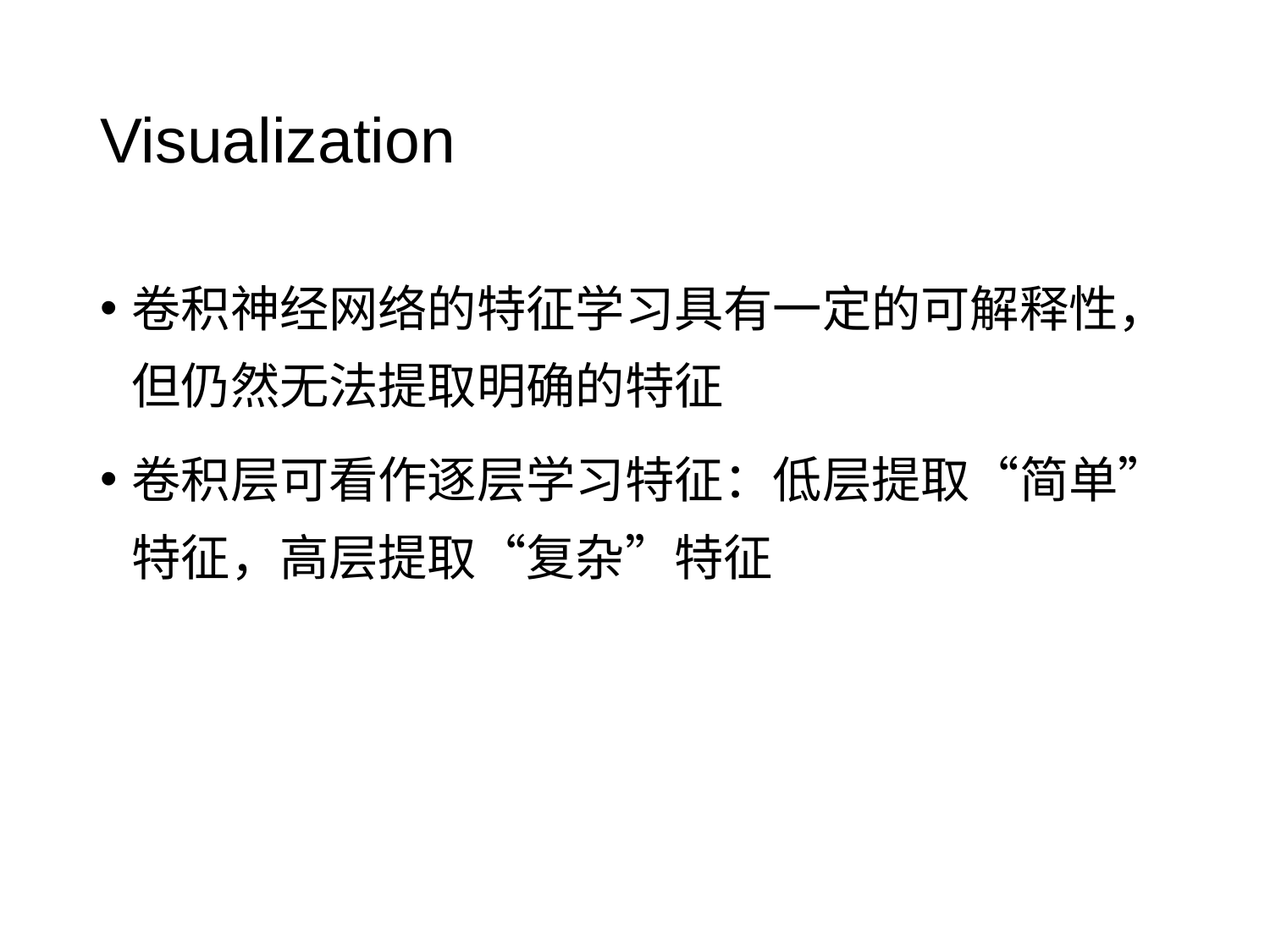

# Visualization
卷积神经网络的特征学习具有一定的可解释性，但仍然无法提取明确的特征
卷积层可看作逐层学习特征：低层提取“简单”特征，高层提取“复杂”特征